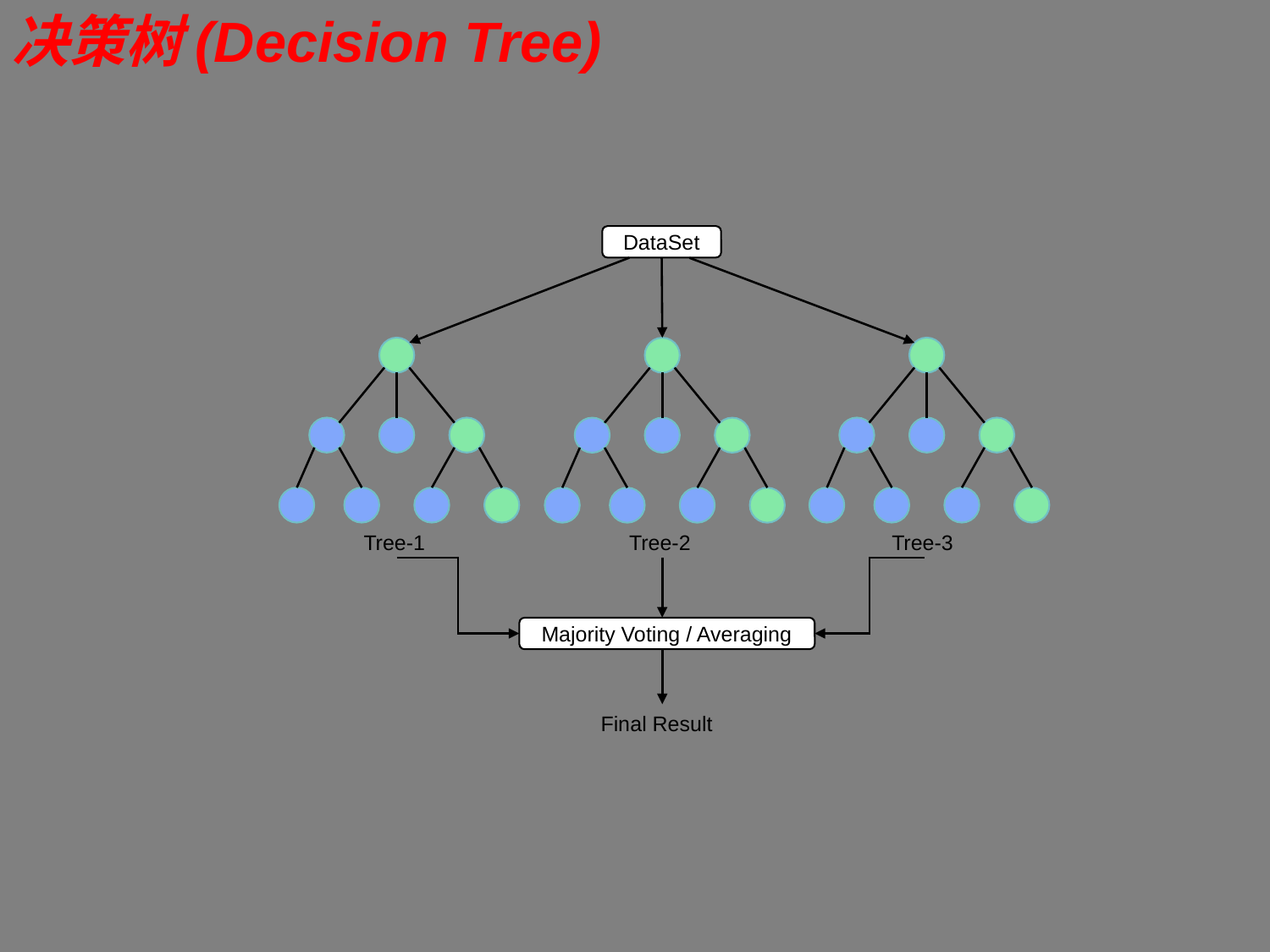

决策树(Decision Tree)
DataSet

Tree-1
Tree-2
Tree-3
Majority Voting / Averaging
Final Result